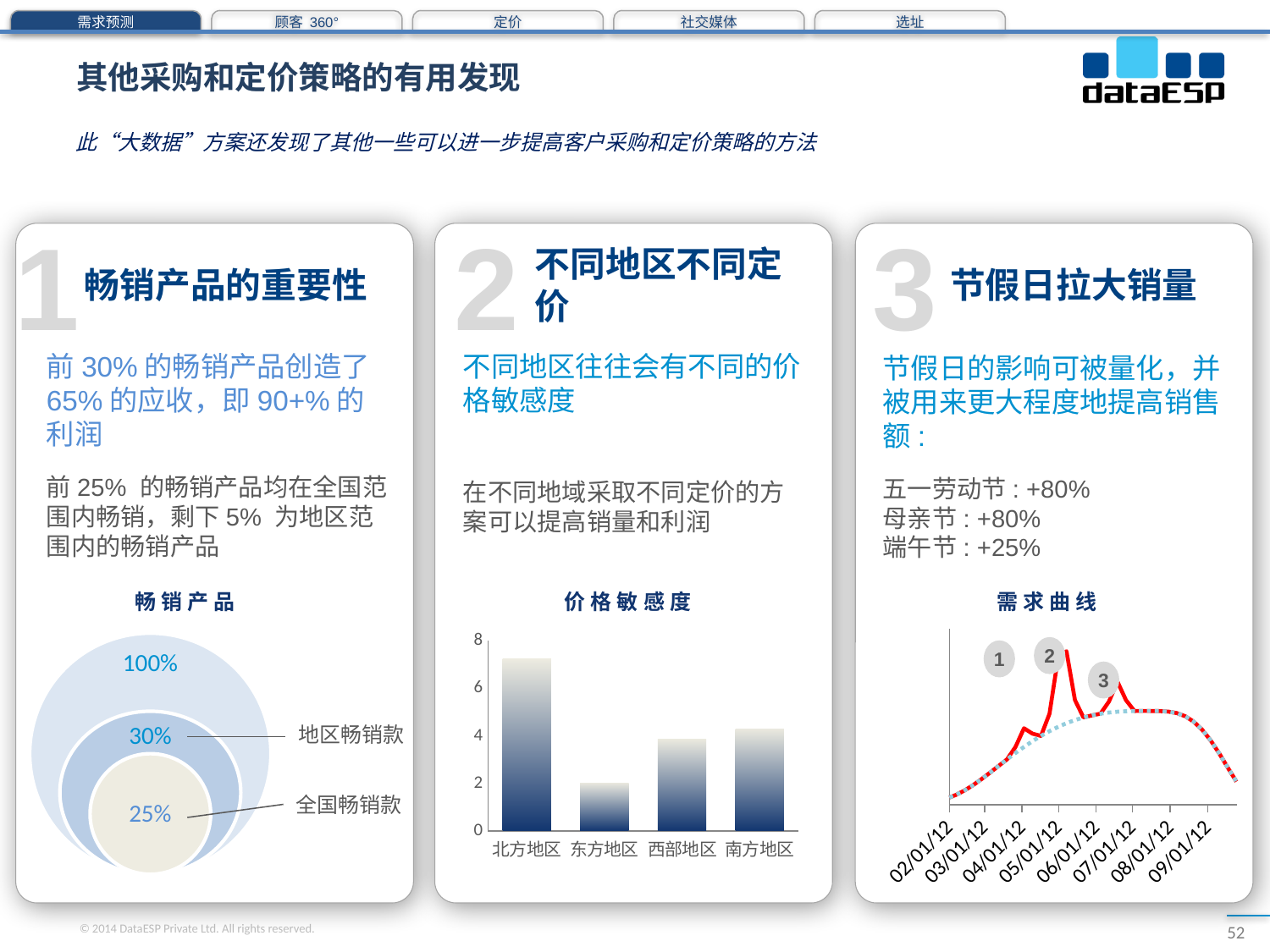

需求预测
顾客 360°

定价
社交媒体
选址
# 其他采购和定价策略的有用发现
此“大数据”方案还发现了其他一些可以进一步提高客户采购和定价策略的方法

畅销产品的重要性
不同地区不同定价
节假日拉大销量
1
2
3
前30%的畅销产品创造了65%的应收，即90+%的利润
前25% 的畅销产品均在全国范围内畅销，剩下5% 为地区范围内的畅销产品
不同地区往往会有不同的价格敏感度

在不同地域采取不同定价的方案可以提高销量和利润

节假日的影响可被量化，并被用来更大程度地提高销售额:
五一劳动节: +80%
母亲节: +80%
端午节: +25%
畅销产品
价格敏感度
需求曲线

### Chart

| Category | 基础销售曲线-假日因素 | 基础销售曲线 |
|---|---|---|
| 40938.0 | 0.0534336755033557 | 0.0534336755033557 |
| 40945.0 | 0.0799329389261749 | 0.0799329389261749 |
| 40952.0 | 0.114874493624161 | 0.114874493624161 |
| 40959.0 | 0.157231904697987 | 0.157231904697987 |
| 40966.0 | 0.205176325838926 | 0.205176325838926 |
| 40973.0 | 0.256599899664429 | 0.256599899664429 |
| 40980.0 | 0.309512890268459 | 0.309512890268459 |
| 40987.0 | 0.362212719127518 | 0.362212719127518 |
| 40994.0 | 0.462017899328862 | 0.413374253355707 |
| 41001.0 | 0.610043796308729 | 0.46198191979866 |
| 41008.0 | 0.567267529194628 | 0.507369757718121 |
| 41015.0 | 0.549086325838922 | 0.549086325838922 |
| 41022.0 | 0.725756680872484 | 0.586914389261741 |
| 41029.0 | 1.166915956711416 | 0.620604806711412 |
| 41036.0 | 1.222506367449659 | 0.649990578859062 |
| 41043.0 | 0.834998680872485 | 0.675014681543626 |
| 41050.0 | 0.695790484228194 | 0.695790484228194 |
| 41057.0 | 0.712522323489931 | 0.712522323489931 |
| 41064.0 | 0.725476990939598 | 0.725476990939598 |
| 41071.0 | 0.822216443624161 | 0.73502310704698 |
| 41078.0 | 0.980713741610735 | 0.74157884899329 |
| 41085.0 | 0.834047599328861 | 0.74559294261745 |
| 41092.0 | 0.747559597315438 | 0.747559597315438 |
| 41099.0 | 0.747992030536915 | 0.747992030536915 |
| 41106.0 | 0.747412963758388 | 0.747412963758388 |
| 41113.0 | 0.746221566107385 | 0.746221566107385 |
| 41120.0 | 0.742435569127516 | 0.742435569127516 |
| 41127.0 | 0.730525665771812 | 0.730525665771812 |
| 41134.0 | 0.704963906711409 | 0.704963906711409 |
| 41141.0 | 0.66119514765101 | 0.66119514765101 |
| 41148.0 | 0.596434029865769 | 0.596434029865769 |
| 41155.0 | 0.510681911073828 | 0.510681911073828 |
| 41162.0 | 0.407671837248322 | 0.407671837248322 |
| 41169.0 | 0.295442857382553 | 0.295442857382553 |
| 41176.0 | 0.186123467449664 | 0.186123467449664 |

### Chart

| Category | Series 1 |
|---|---|
| 北方地区 | 7.233663 |
| 东方地区 | 2.011651 |
| 西部地区 | 3.854947 |
| 南方地区 | 4.269775 |
100%
30%
25%
2
1
3
地区畅销款
全国畅销款